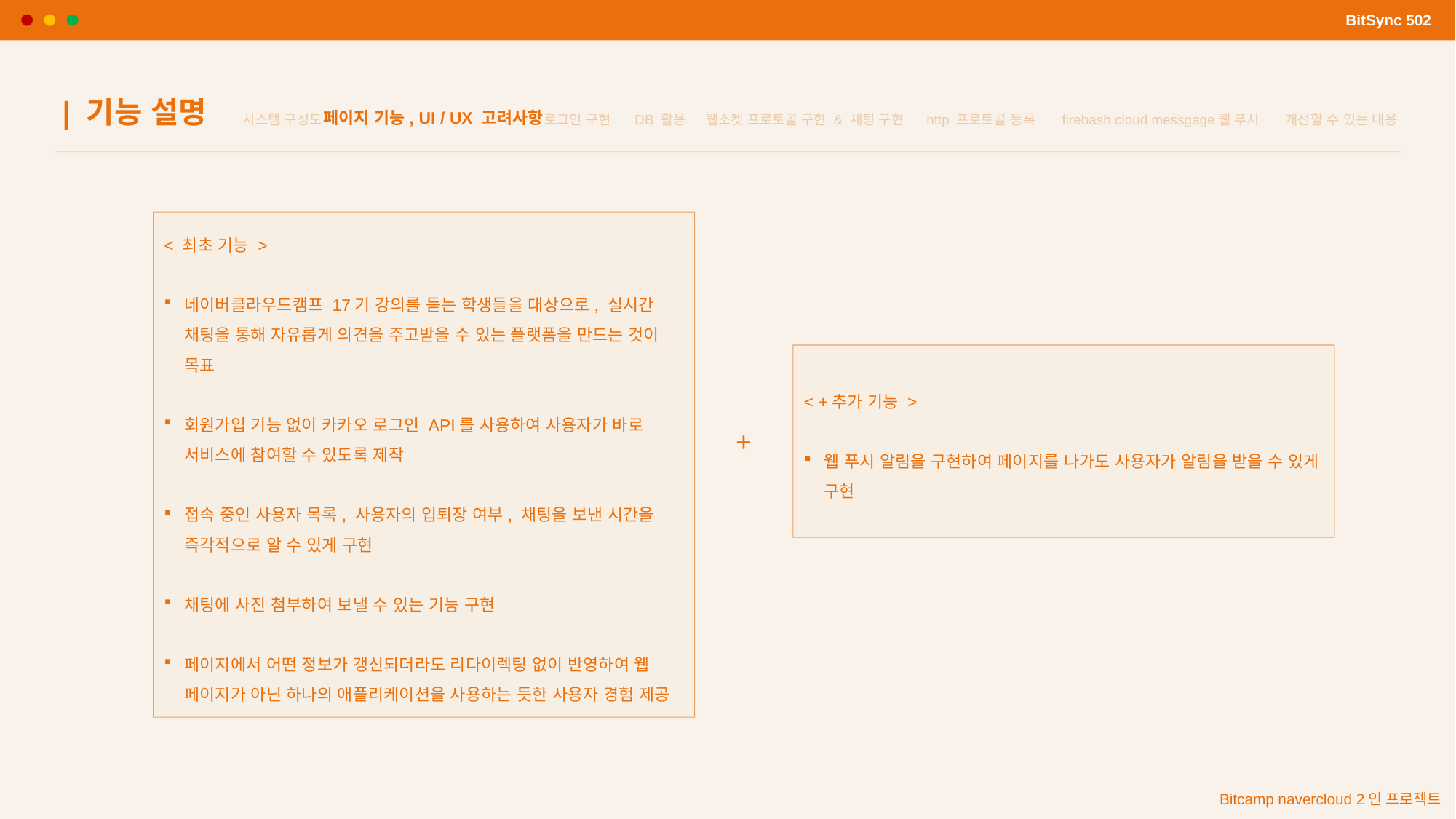

BitSync 502

| 기능 설명
페이지 기능, UI / UX 고려사항
시스템 구성도
로그인 구현
DB 활용
웹소켓 프로토콜 구현 & 채팅 구현
http 프로토콜 등록
firebash cloud messgage웹 푸시
개선할 수 있는 내용
< 최초 기능 >

네이버클라우드캠프 17기 강의를 듣는 학생들을 대상으로, 실시간 채팅을 통해 자유롭게 의견을 주고받을 수 있는 플랫폼을 만드는 것이 목표

회원가입 기능 없이 카카오 로그인 API를 사용하여 사용자가 바로 서비스에 참여할 수 있도록 제작

접속 중인 사용자 목록, 사용자의 입퇴장 여부, 채팅을 보낸 시간을 즉각적으로 알 수 있게 구현

채팅에 사진 첨부하여 보낼 수 있는 기능 구현

페이지에서 어떤 정보가 갱신되더라도 리다이렉팅 없이 반영하여 웹 페이지가 아닌 하나의 애플리케이션을 사용하는 듯한 사용자 경험 제공
< +추가 기능 >

웹 푸시 알림을 구현하여 페이지를 나가도 사용자가 알림을 받을 수 있게 구현
+
Bitcamp navercloud 2인 프로젝트